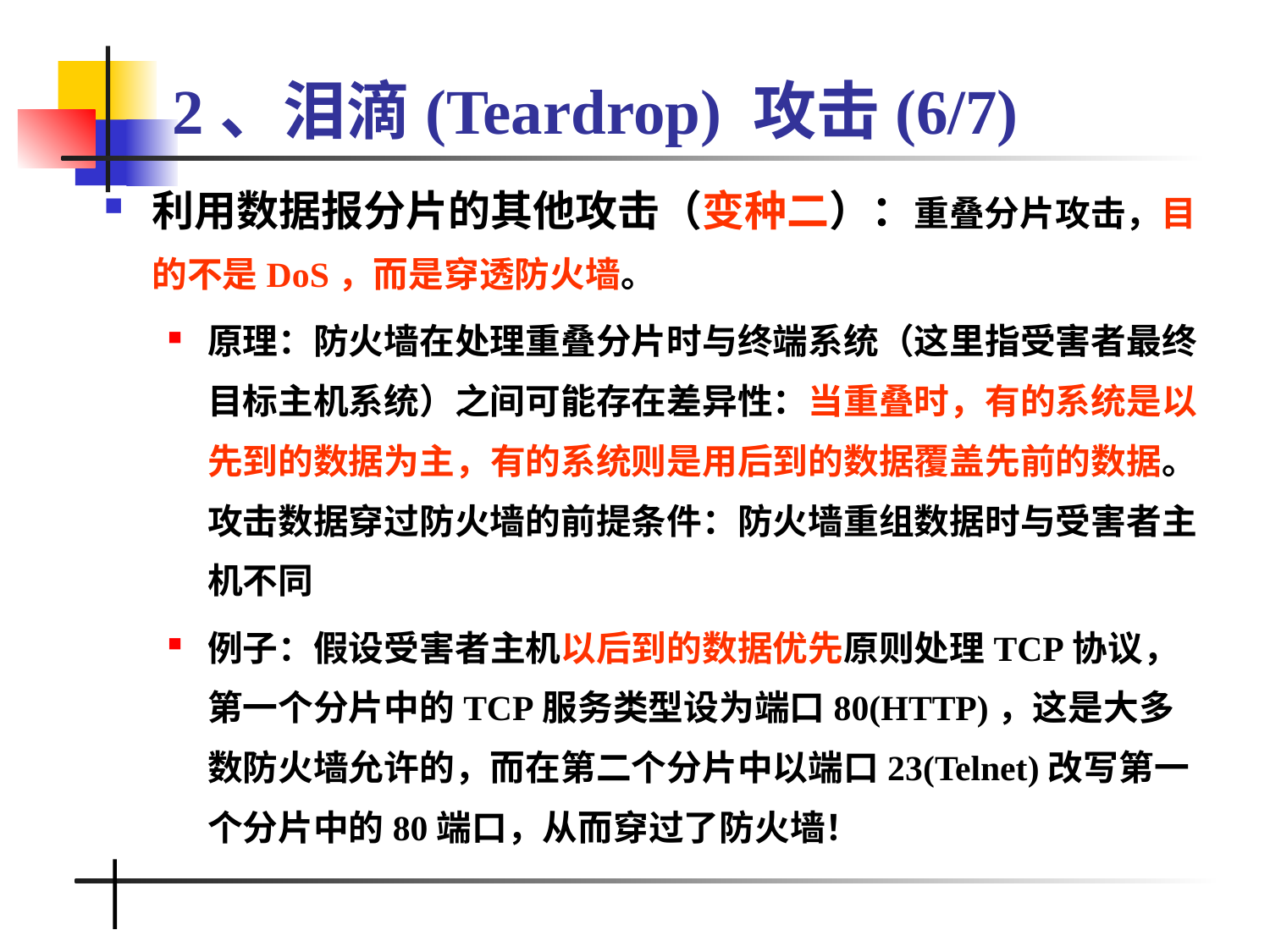

# 2、泪滴(Teardrop) 攻击(6/7)
利用数据报分片的其他攻击（变种二）：重叠分片攻击，目的不是DoS，而是穿透防火墙。
原理：防火墙在处理重叠分片时与终端系统（这里指受害者最终目标主机系统）之间可能存在差异性：当重叠时，有的系统是以先到的数据为主，有的系统则是用后到的数据覆盖先前的数据。攻击数据穿过防火墙的前提条件：防火墙重组数据时与受害者主机不同
例子：假设受害者主机以后到的数据优先原则处理TCP协议，第一个分片中的TCP服务类型设为端口80(HTTP)，这是大多数防火墙允许的，而在第二个分片中以端口23(Telnet)改写第一个分片中的80端口，从而穿过了防火墙！